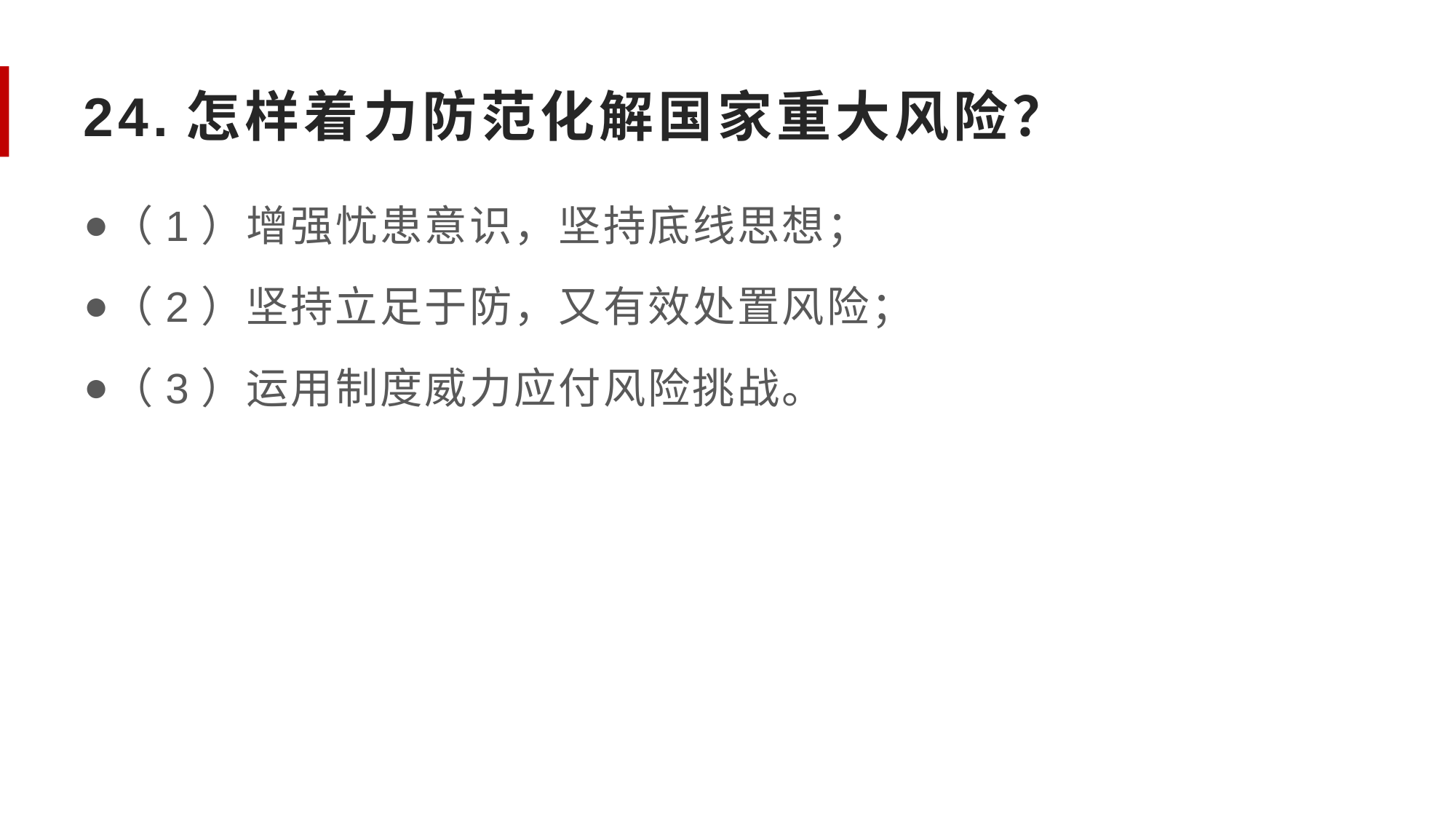

# 24.怎样着力防范化解国家重大风险？
（1）增强忧患意识，坚持底线思想；
（2）坚持立足于防，又有效处置风险；
（3）运用制度威力应付风险挑战。